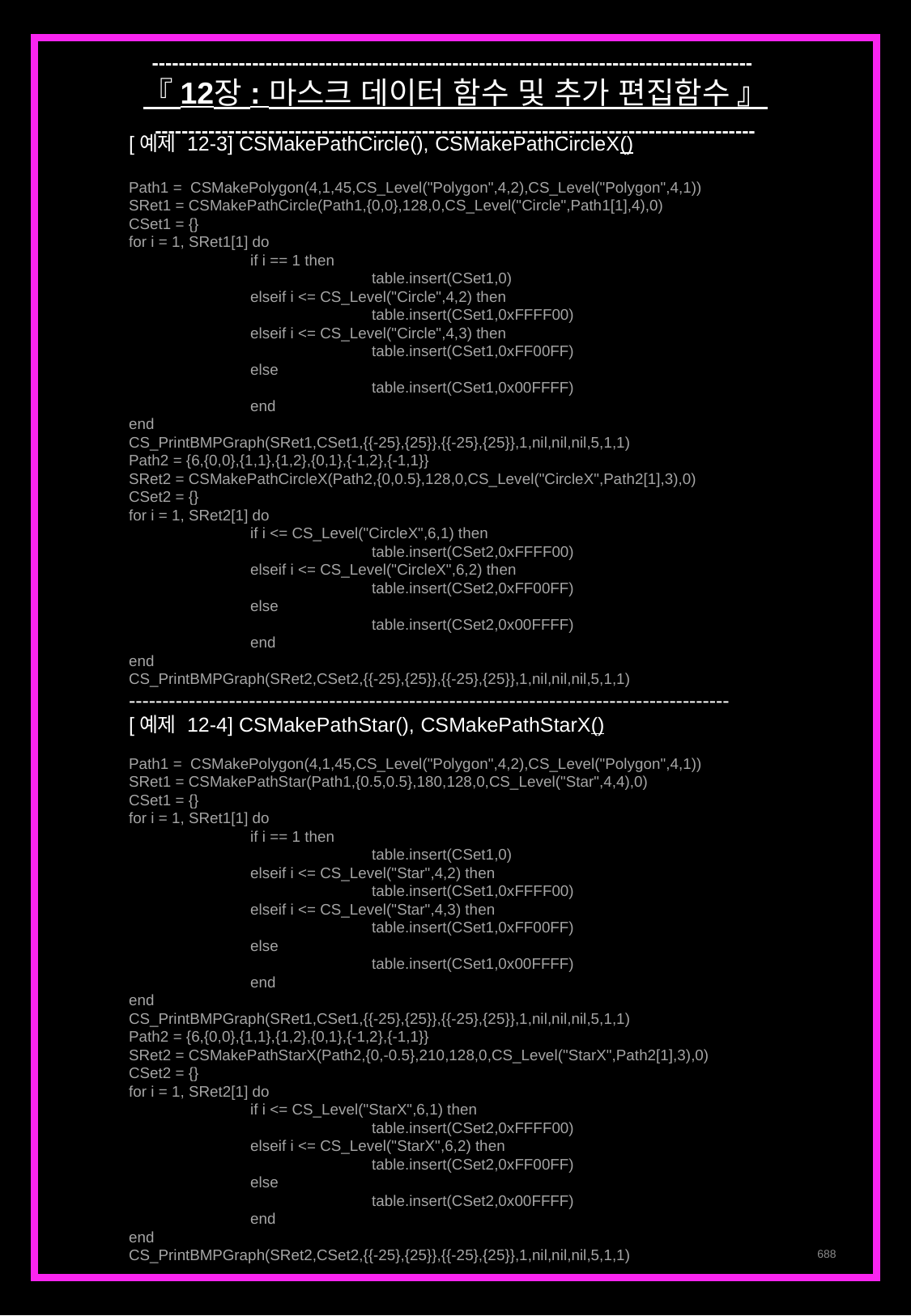

------------------------------------------------------------------------------------------
『 12장 : 마스크 데이터 함수 및 추가 편집함수 』
------------------------------------------------------------------------------------------
[예제 12-3] CSMakePathCircle(), CSMakePathCircleX()

Path1 =  CSMakePolygon(4,1,45,CS_Level("Polygon",4,2),CS_Level("Polygon",4,1))
SRet1 = CSMakePathCircle(Path1,{0,0},128,0,CS_Level("Circle",Path1[1],4),0)
CSet1 = {}
for i = 1, SRet1[1] do
	if i == 1 then
		table.insert(CSet1,0)
	elseif i <= CS_Level("Circle",4,2) then
		table.insert(CSet1,0xFFFF00)
	elseif i <= CS_Level("Circle",4,3) then
		table.insert(CSet1,0xFF00FF)
	else
		table.insert(CSet1,0x00FFFF)
	end
end
CS_PrintBMPGraph(SRet1,CSet1,{{-25},{25}},{{-25},{25}},1,nil,nil,nil,5,1,1)
Path2 = {6,{0,0},{1,1},{1,2},{0,1},{-1,2},{-1,1}}
SRet2 = CSMakePathCircleX(Path2,{0,0.5},128,0,CS_Level("CircleX",Path2[1],3),0)
CSet2 = {}
for i = 1, SRet2[1] do
	if i <= CS_Level("CircleX",6,1) then
		table.insert(CSet2,0xFFFF00)
	elseif i <= CS_Level("CircleX",6,2) then
		table.insert(CSet2,0xFF00FF)
	else
		table.insert(CSet2,0x00FFFF)
	end
end
CS_PrintBMPGraph(SRet2,CSet2,{{-25},{25}},{{-25},{25}},1,nil,nil,nil,5,1,1)
------------------------------------------------------------------------------------------
[예제 12-4] CSMakePathStar(), CSMakePathStarX()

Path1 =  CSMakePolygon(4,1,45,CS_Level("Polygon",4,2),CS_Level("Polygon",4,1))
SRet1 = CSMakePathStar(Path1,{0.5,0.5},180,128,0,CS_Level("Star",4,4),0)
CSet1 = {}
for i = 1, SRet1[1] do
	if i == 1 then
		table.insert(CSet1,0)
	elseif i <= CS_Level("Star",4,2) then
		table.insert(CSet1,0xFFFF00)
	elseif i <= CS_Level("Star",4,3) then
		table.insert(CSet1,0xFF00FF)
	else
		table.insert(CSet1,0x00FFFF)
	end
end
CS_PrintBMPGraph(SRet1,CSet1,{{-25},{25}},{{-25},{25}},1,nil,nil,nil,5,1,1)
Path2 = {6,{0,0},{1,1},{1,2},{0,1},{-1,2},{-1,1}}
SRet2 = CSMakePathStarX(Path2,{0,-0.5},210,128,0,CS_Level("StarX",Path2[1],3),0)
CSet2 = {}
for i = 1, SRet2[1] do
	if i <= CS_Level("StarX",6,1) then
		table.insert(CSet2,0xFFFF00)
	elseif i <= CS_Level("StarX",6,2) then
		table.insert(CSet2,0xFF00FF)
	else
		table.insert(CSet2,0x00FFFF)
	end
end
CS_PrintBMPGraph(SRet2,CSet2,{{-25},{25}},{{-25},{25}},1,nil,nil,nil,5,1,1)

688